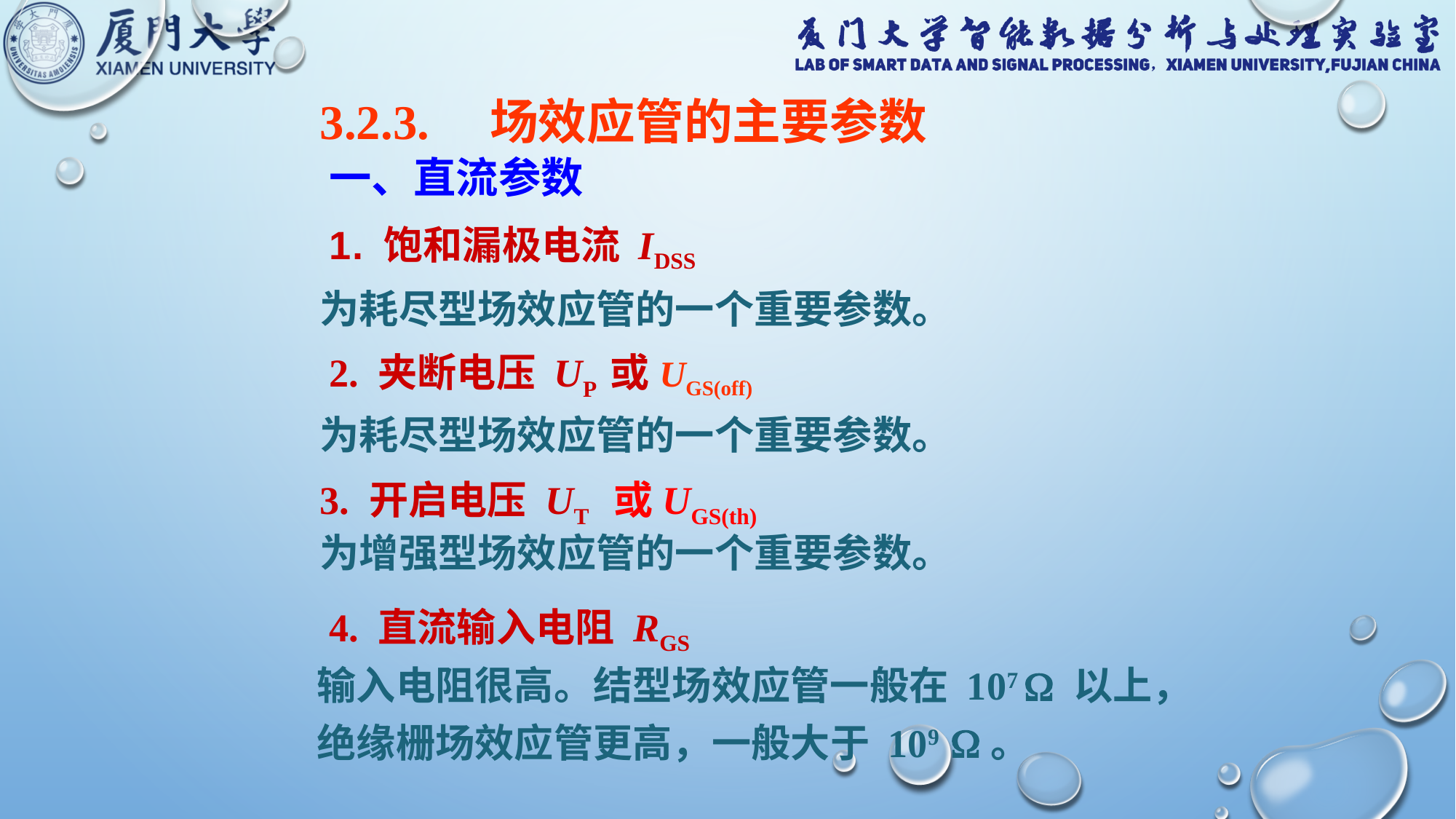

3.2.3.　场效应管的主要参数
一、直流参数
饱和漏极电流 IDSS
为耗尽型场效应管的一个重要参数。
2. 夹断电压 UP 或UGS(off)
为耗尽型场效应管的一个重要参数。
3. 开启电压 UT  或UGS(th)
为增强型场效应管的一个重要参数。
4. 直流输入电阻 RGS
　　输入电阻很高。结型场效应管一般在 107 Ω 以上，
　　绝缘栅场效应管更高，一般大于 109  Ω。
307